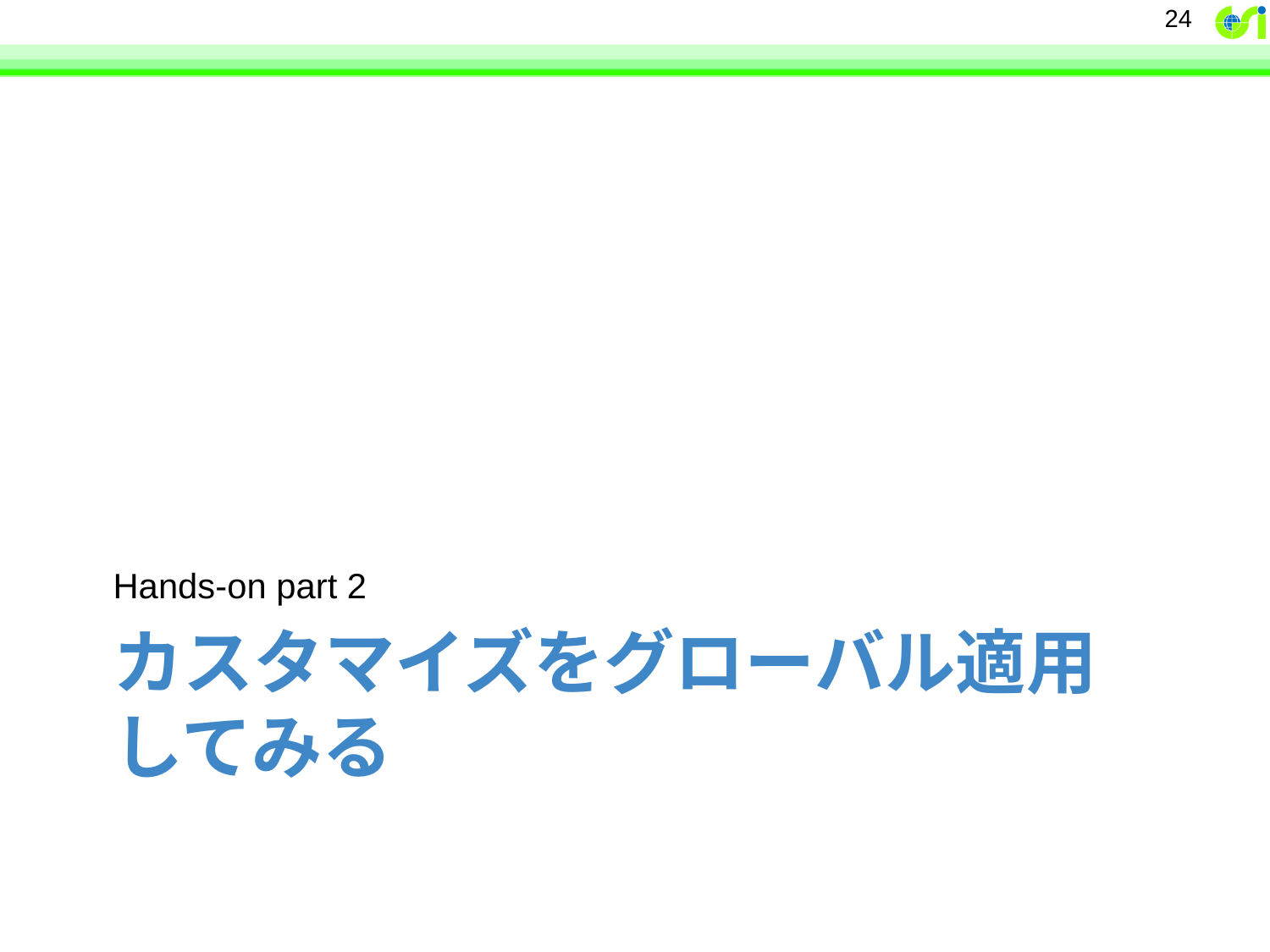

24
Hands-on part 2
# カスタマイズをグローバル適用 してみる